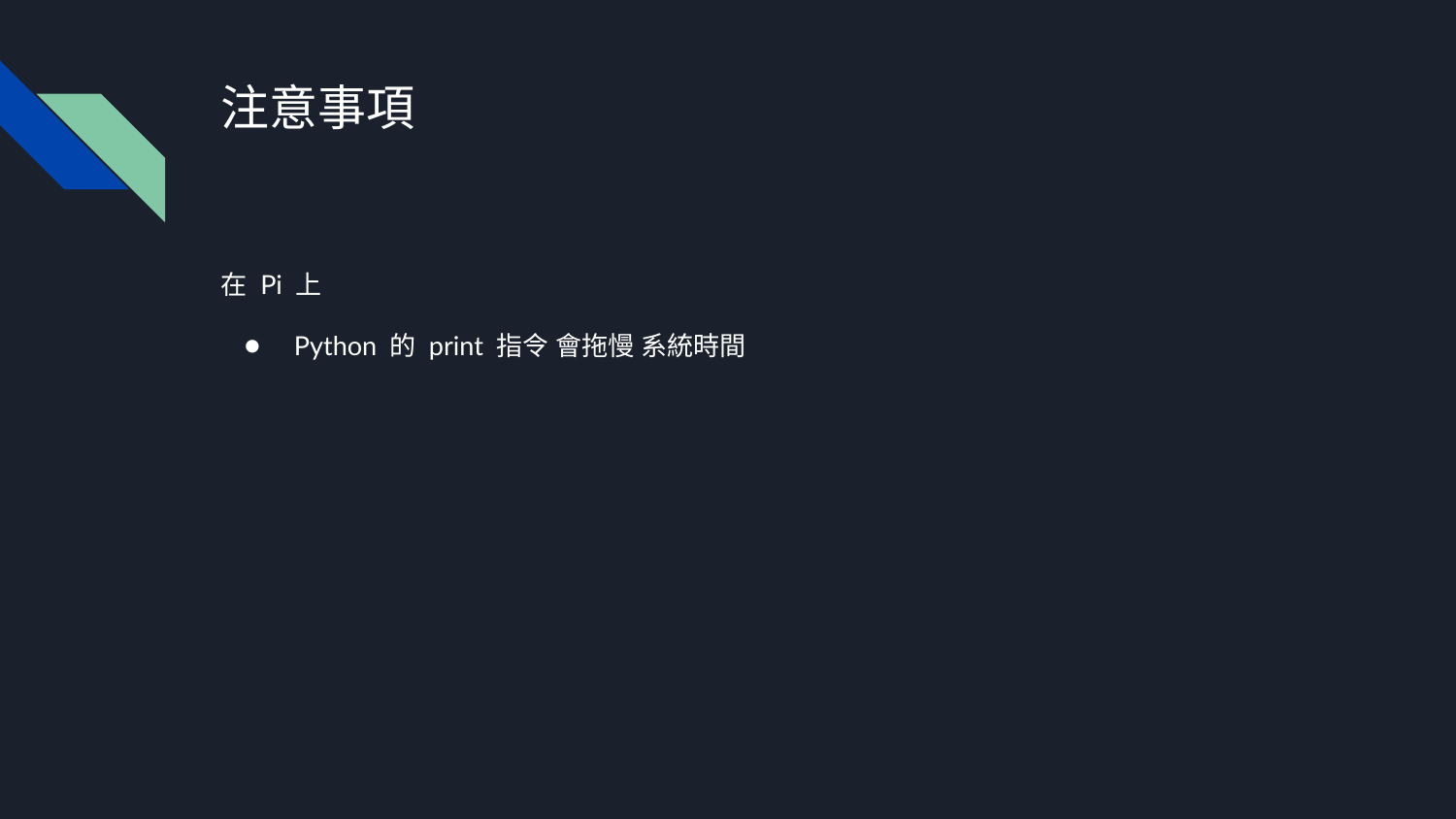

# 注意事項
在 Pi 上
Python 的 print 指令 會拖慢 系統時間